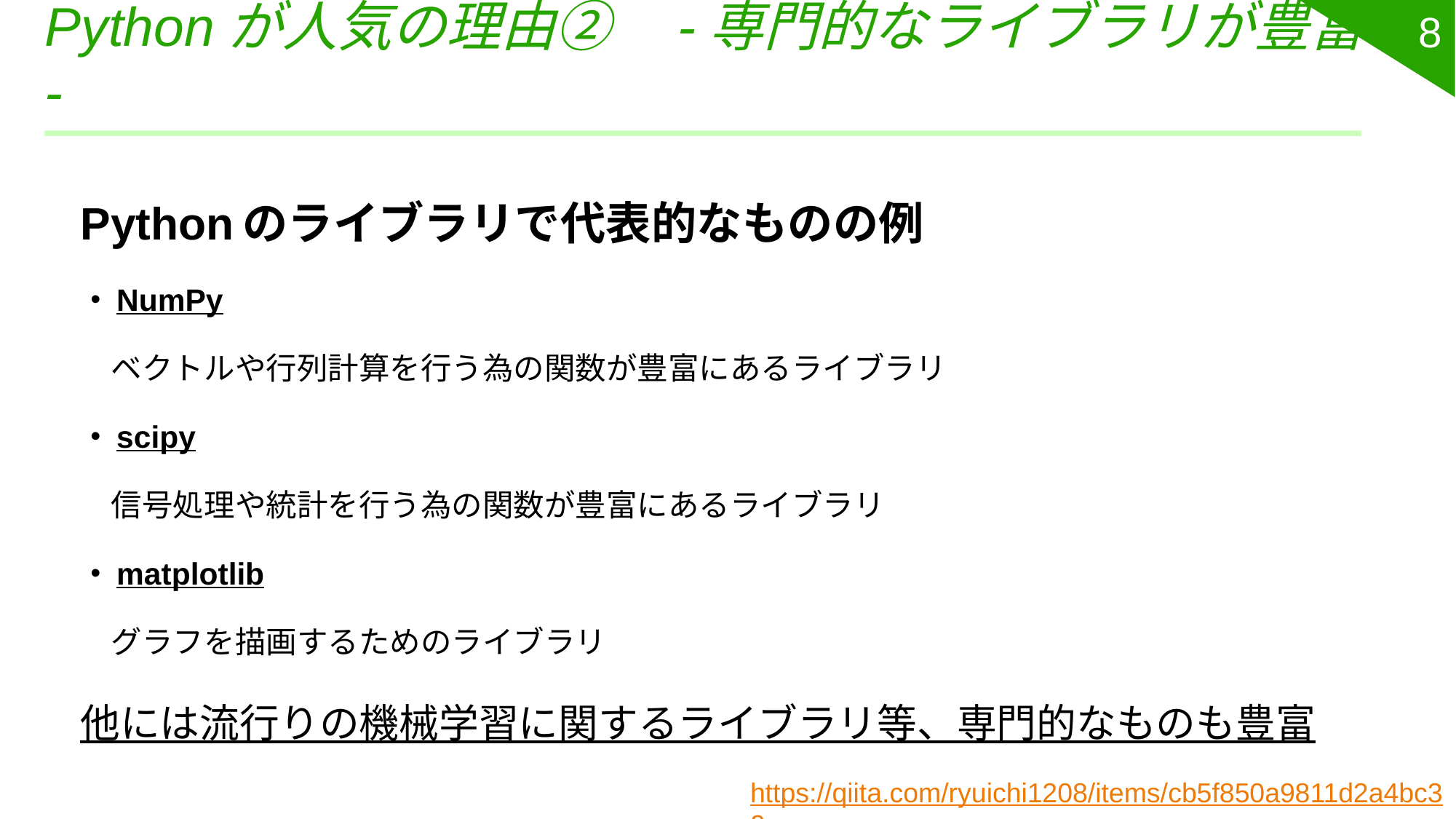

8
# Pythonが人気の理由②　-専門的なライブラリが豊富-
Pythonのライブラリで代表的なものの例
・NumPy
　ベクトルや行列計算を行う為の関数が豊富にあるライブラリ
・scipy
　信号処理や統計を行う為の関数が豊富にあるライブラリ
・matplotlib
　グラフを描画するためのライブラリ
他には流行りの機械学習に関するライブラリ等、専門的なものも豊富

https://qiita.com/ryuichi1208/items/cb5f850a9811d2a4bc3a